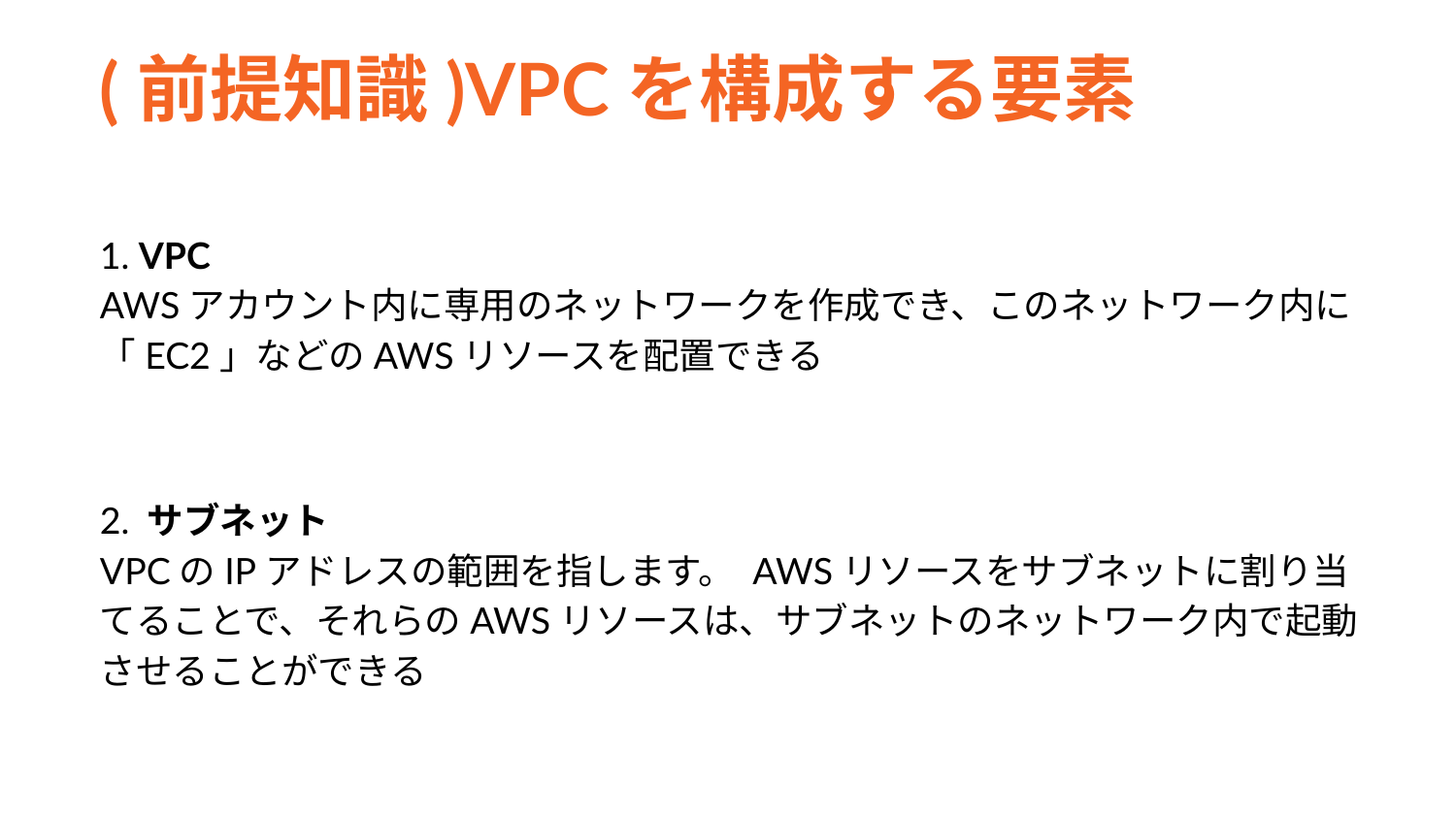

(前提知識)VPCを構成する要素
1. VPC
AWSアカウント内に専用のネットワークを作成でき、このネットワーク内に「EC2」などのAWSリソースを配置できる

2. サブネット
VPCのIPアドレスの範囲を指します。 AWSリソースをサブネットに割り当てることで、それらのAWSリソースは、サブネットのネットワーク内で起動させることができる